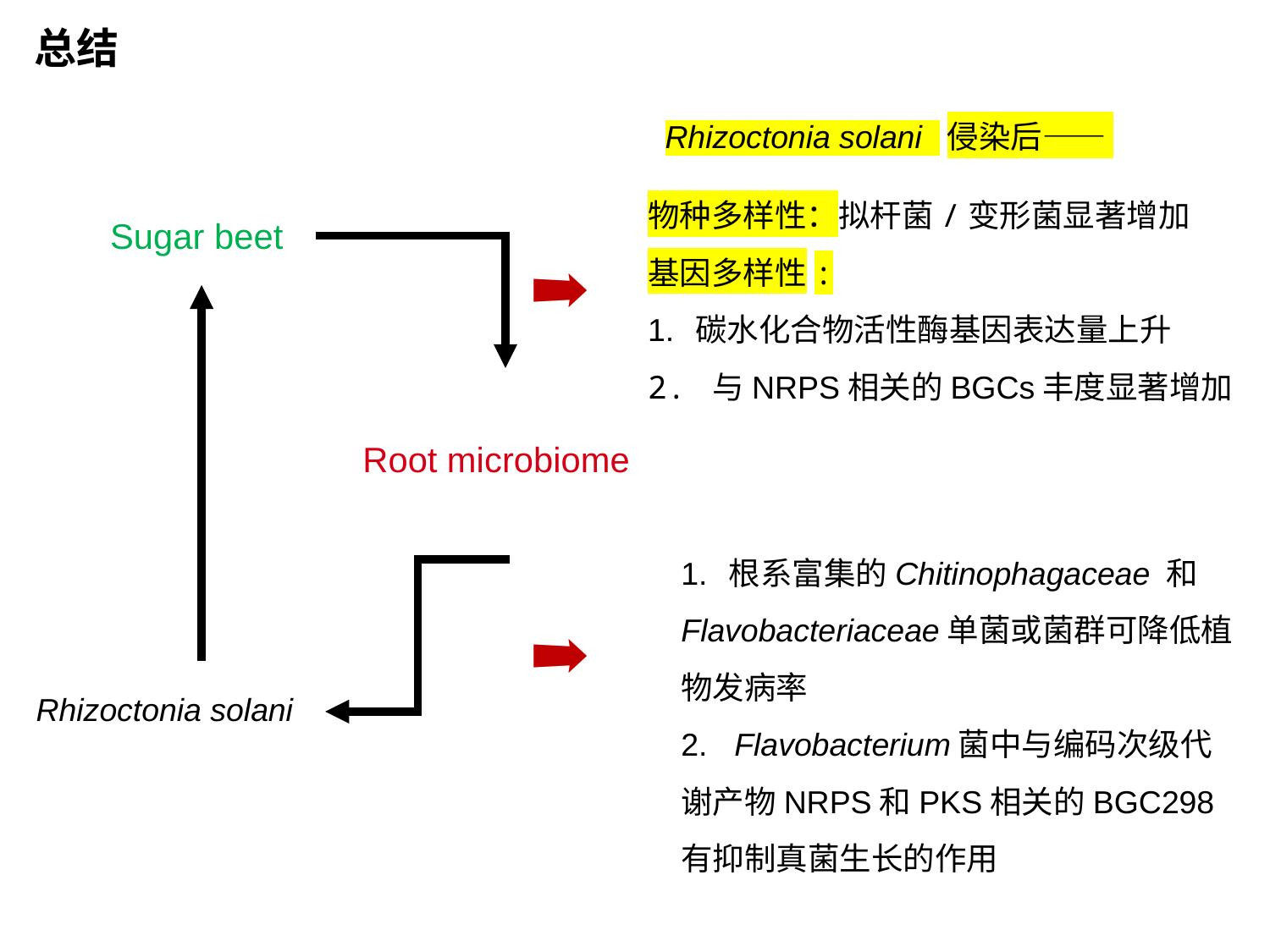

总结
Rhizoctonia solani  侵染后——
物种多样性：拟杆菌/变形菌显著增加
基因多样性:
碳水化合物活性酶基因表达量上升
2. 与NRPS相关的BGCs丰度显著增加
Sugar beet
➡
Root microbiome
根系富集的Chitinophagaceae 和
Flavobacteriaceae单菌或菌群可降低植物发病率
2.   Flavobacterium菌中与编码次级代谢产物NRPS和PKS相关的BGC298有抑制真菌生长的作用
➡
Rhizoctonia solani